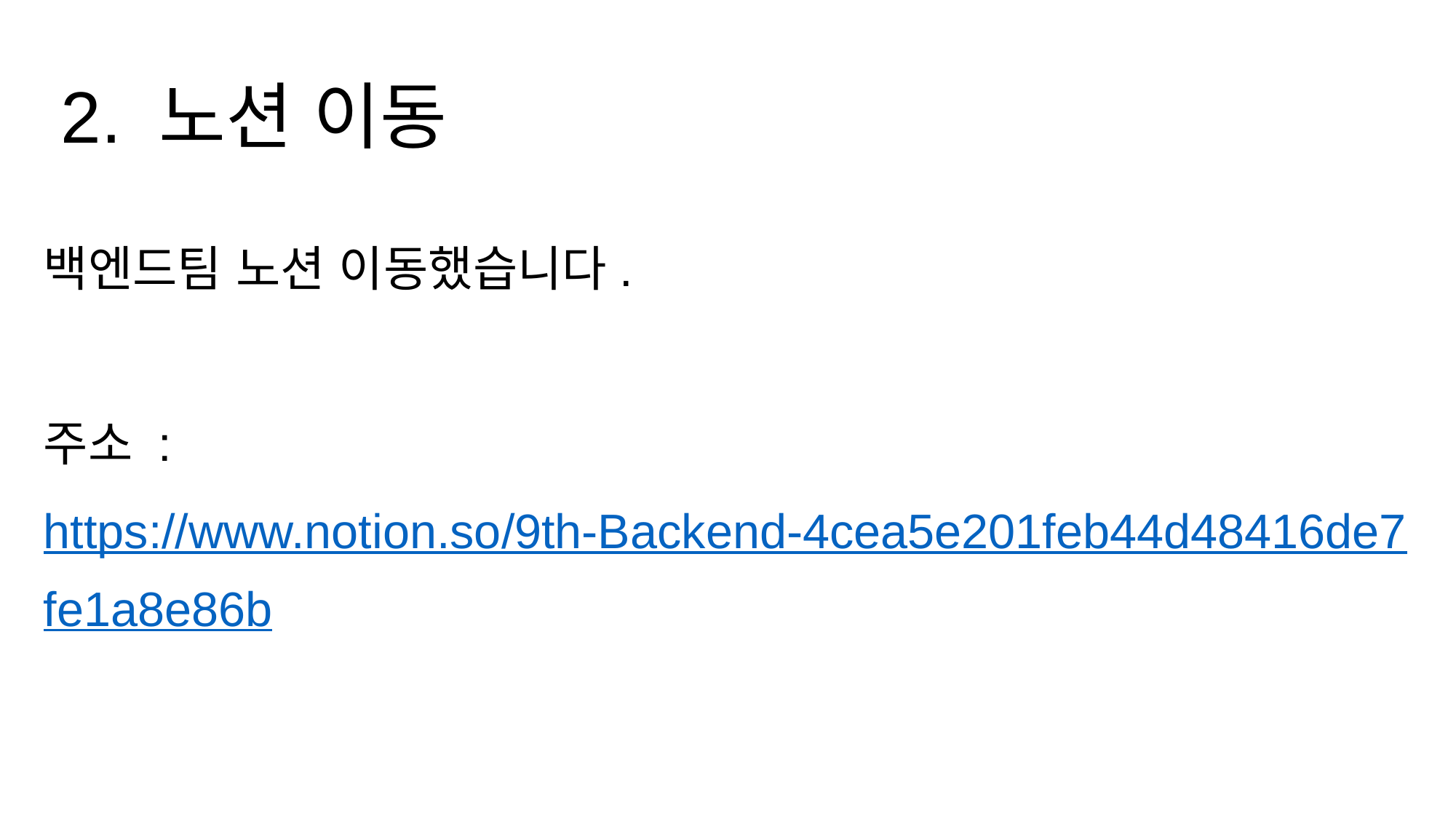

2. 노션 이동
백엔드팀 노션 이동했습니다.

주소 : https://www.notion.so/9th-Backend-4cea5e201feb44d48416de7fe1a8e86b